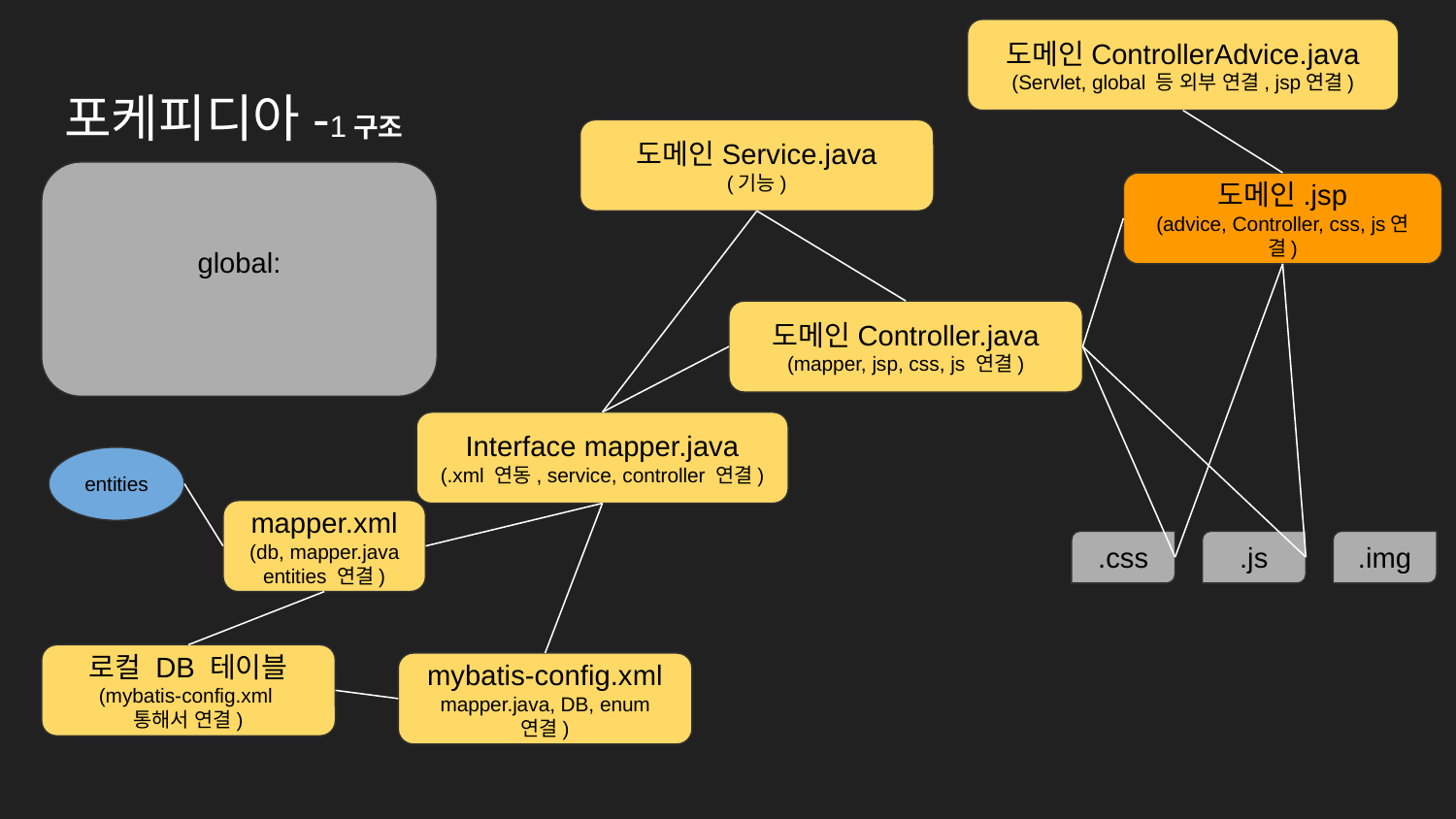

도메인ControllerAdvice.java
(Servlet, global 등 외부 연결, jsp연결)
# 포케피디아-1구조
도메인Service.java
(기능)
global:

도메인.jsp
(advice, Controller, css, js연결)
도메인Controller.java
(mapper, jsp, css, js 연결)
Interface mapper.java
(.xml 연동, service, controller 연결)
entities
mapper.xml
(db, mapper.java entities 연결)
.css
.js
.img
로컬 DB 테이블
(mybatis-config.xml
통해서 연결)
mybatis-config.xml
mapper.java, DB, enum 연결)